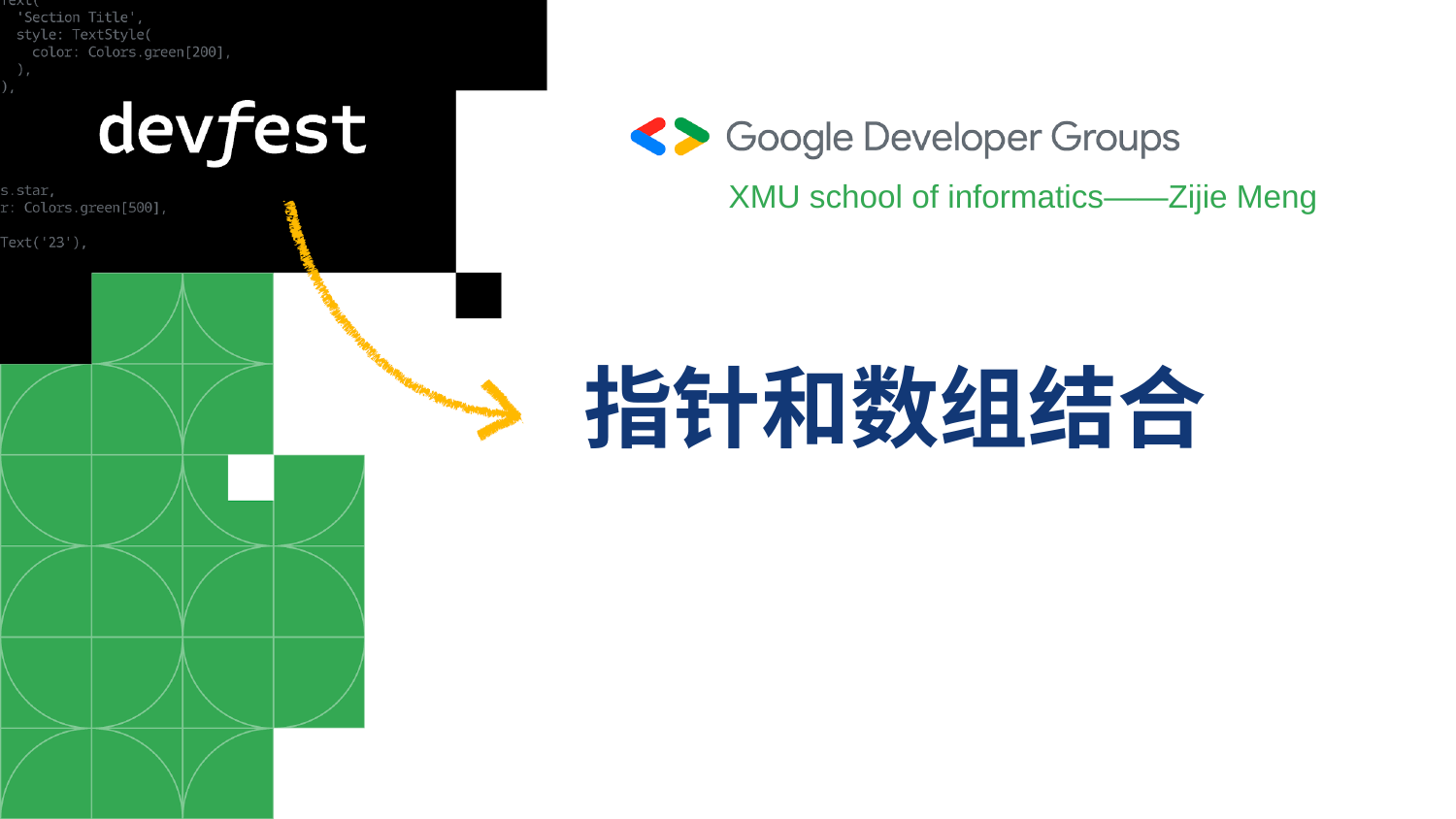

XMU school of informatics——Zijie Meng
# 指针和数组结合